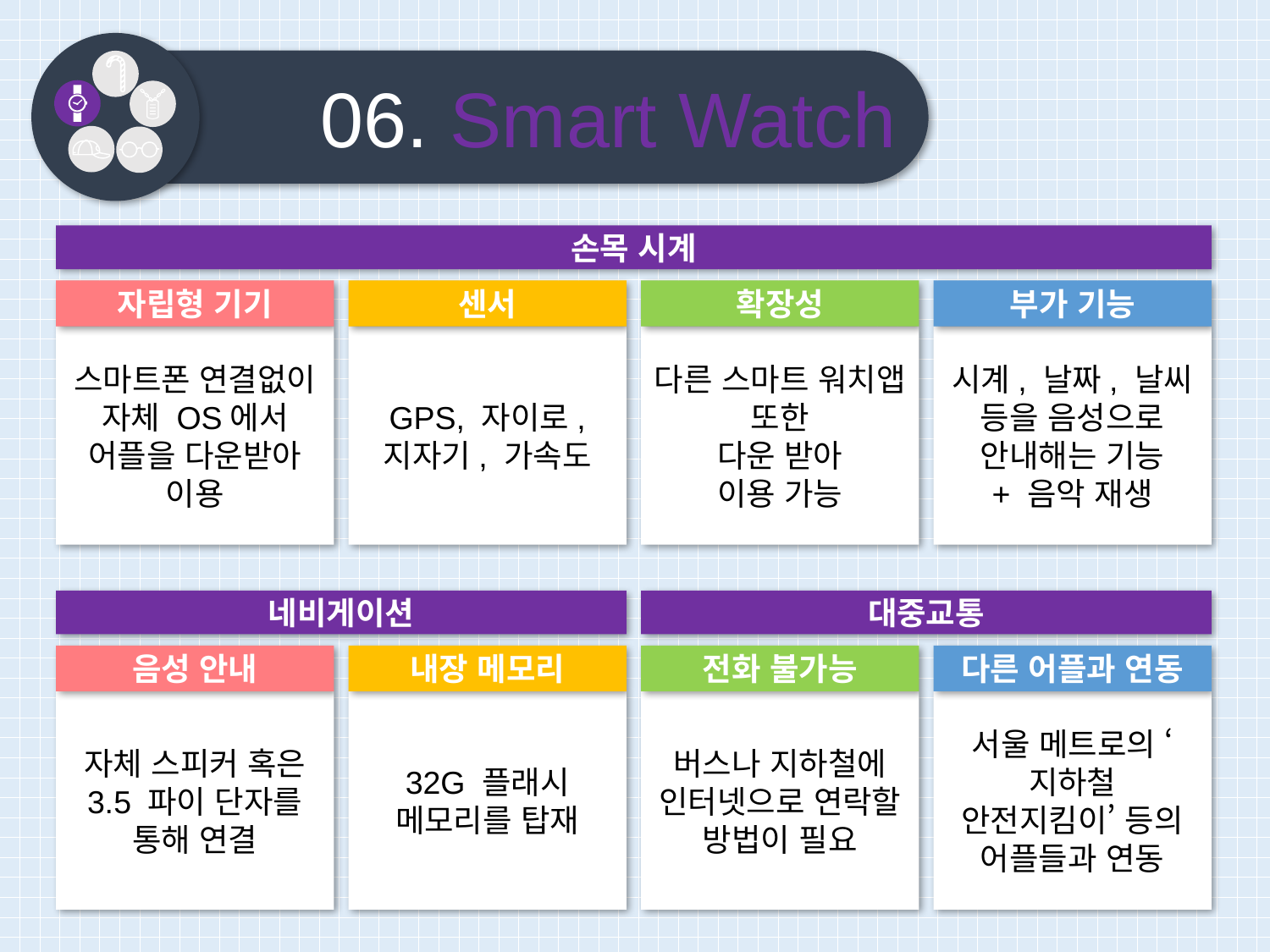

06. Smart Watch
손목 시계
자립형 기기
센서
확장성
부가 기능
스마트폰 연결없이 자체 OS에서 어플을 다운받아 이용
GPS, 자이로, 지자기, 가속도
다른 스마트 워치앱 또한
다운 받아
이용 가능
시계, 날짜, 날씨 등을 음성으로 안내해는 기능
+ 음악 재생
네비게이션
대중교통
음성 안내
내장 메모리
전화 불가능
다른 어플과 연동
자체 스피커 혹은 3.5 파이 단자를 통해 연결
32G 플래시 메모리를 탑재
버스나 지하철에 인터넷으로 연락할 방법이 필요
서울 메트로의 ‘지하철
안전지킴이’ 등의 어플들과 연동